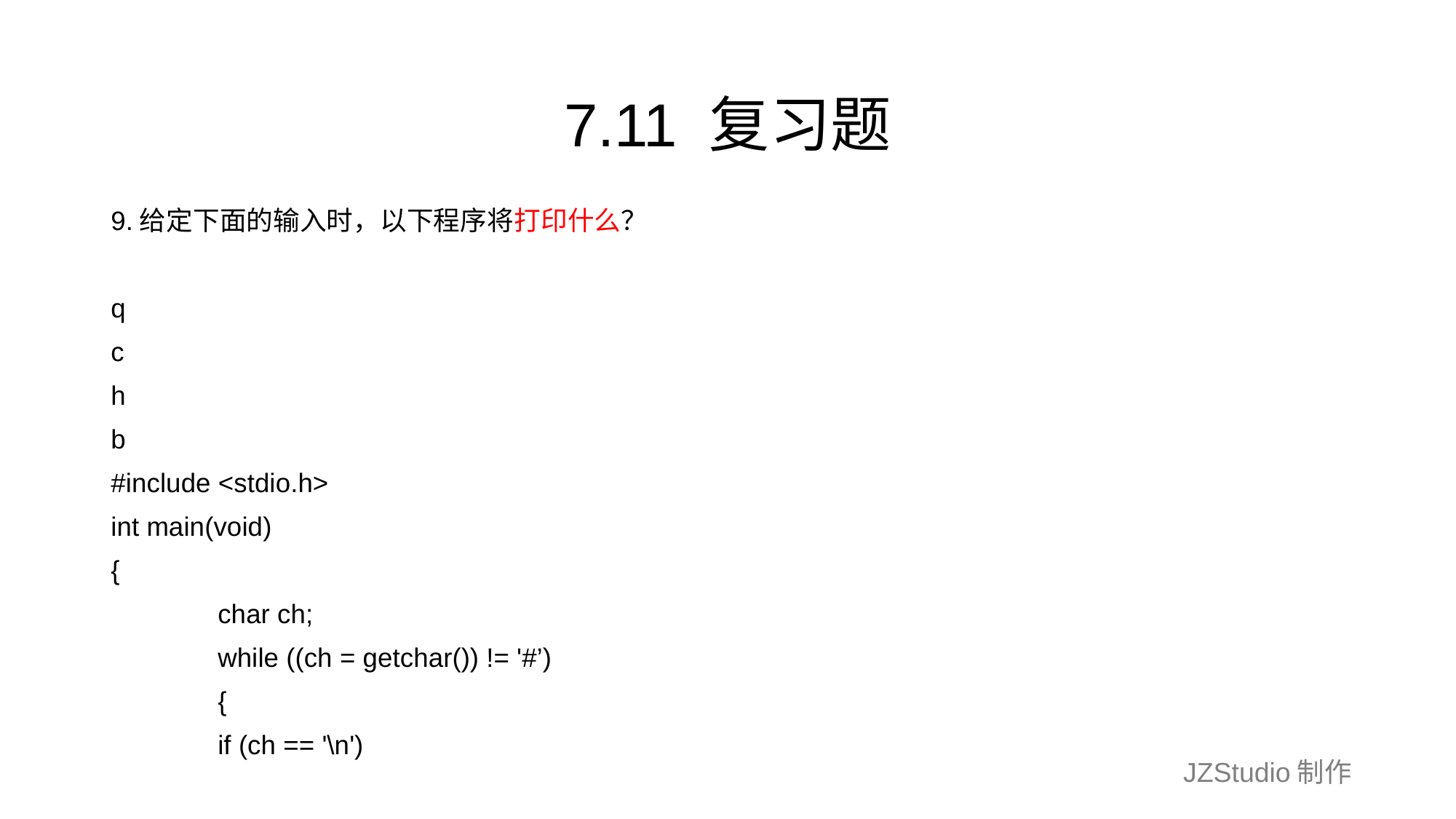

# 7.11 复习题
9.给定下面的输入时，以下程序将打印什么？

q
c
h
b
#include <stdio.h>
int main(void)
{
	char ch;
	while ((ch = getchar()) != '#’)
	{
		if (ch == '\n')